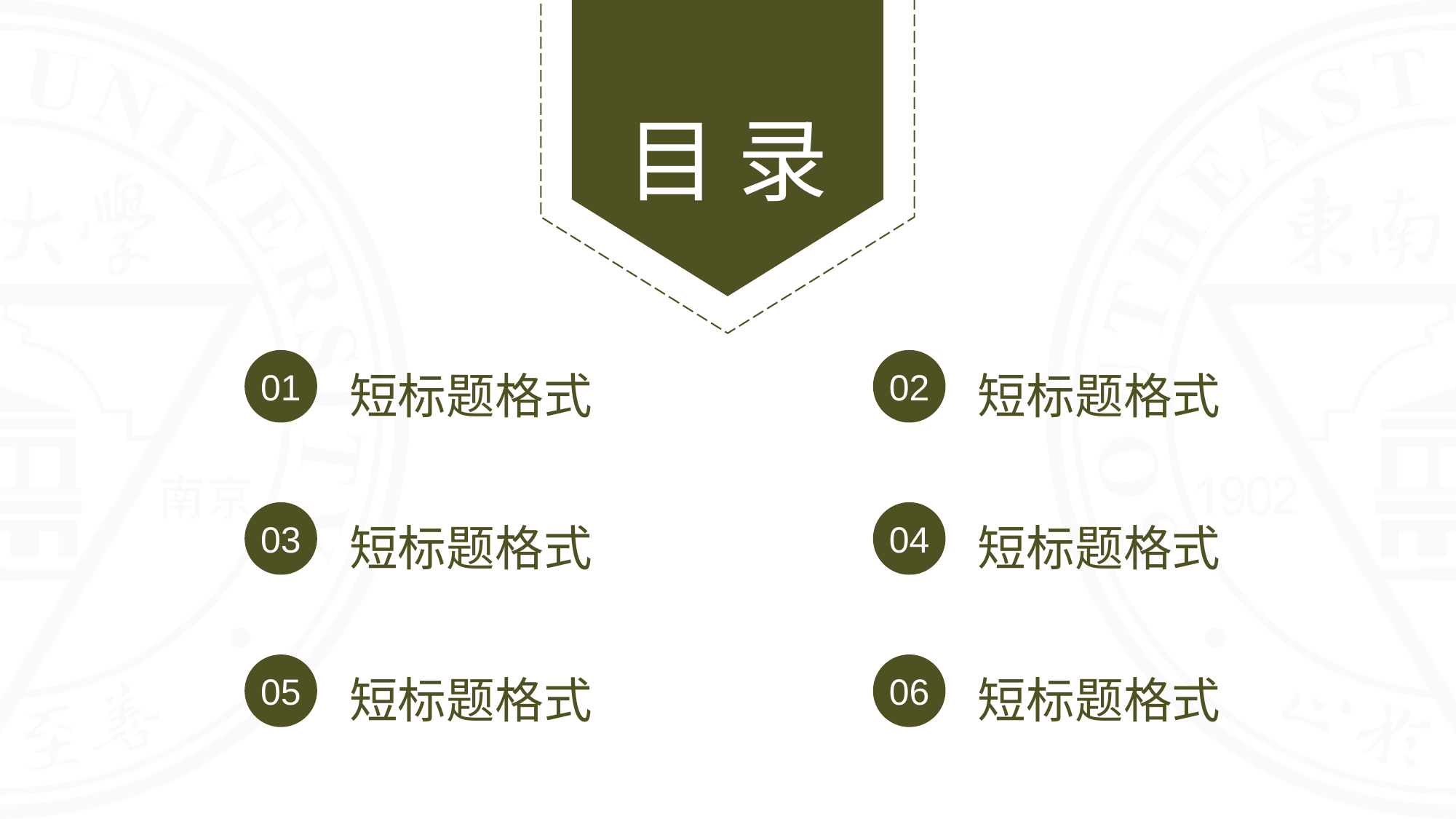

短标题格式
01
短标题格式
02
短标题格式
03
短标题格式
04
短标题格式
05
短标题格式
06